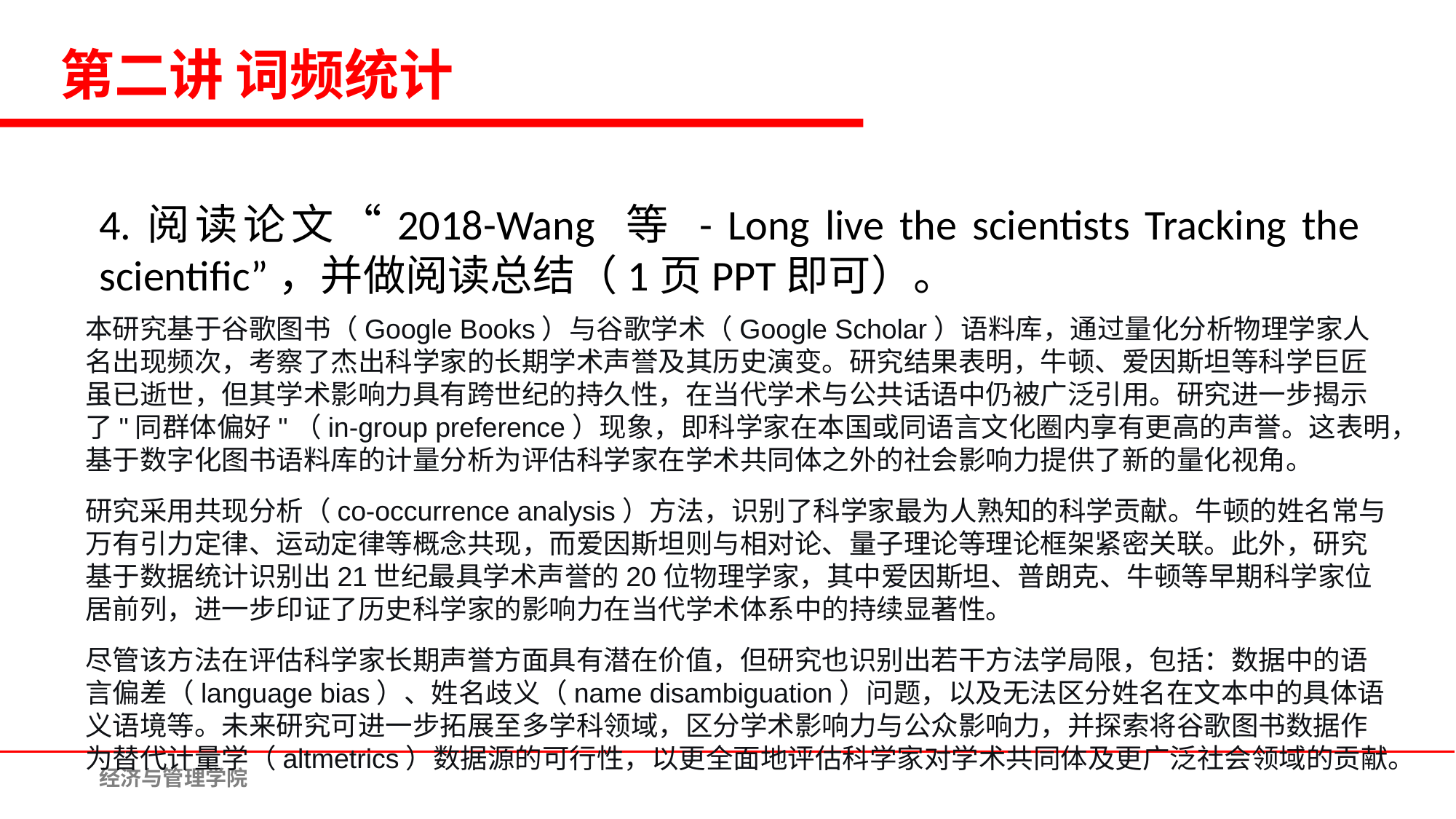

第二讲 词频统计
4.阅读论文“2018-Wang 等 - Long live the scientists Tracking the scientific”，并做阅读总结（1页PPT即可）。
本研究基于谷歌图书（Google Books）与谷歌学术（Google Scholar）语料库，通过量化分析物理学家人名出现频次，考察了杰出科学家的长期学术声誉及其历史演变。研究结果表明，牛顿、爱因斯坦等科学巨匠虽已逝世，但其学术影响力具有跨世纪的持久性，在当代学术与公共话语中仍被广泛引用。研究进一步揭示了"同群体偏好"（in-group preference）现象，即科学家在本国或同语言文化圈内享有更高的声誉。这表明，基于数字化图书语料库的计量分析为评估科学家在学术共同体之外的社会影响力提供了新的量化视角。
研究采用共现分析（co-occurrence analysis）方法，识别了科学家最为人熟知的科学贡献。牛顿的姓名常与万有引力定律、运动定律等概念共现，而爱因斯坦则与相对论、量子理论等理论框架紧密关联。此外，研究基于数据统计识别出21世纪最具学术声誉的20位物理学家，其中爱因斯坦、普朗克、牛顿等早期科学家位居前列，进一步印证了历史科学家的影响力在当代学术体系中的持续显著性。
尽管该方法在评估科学家长期声誉方面具有潜在价值，但研究也识别出若干方法学局限，包括：数据中的语言偏差（language bias）、姓名歧义（name disambiguation）问题，以及无法区分姓名在文本中的具体语义语境等。未来研究可进一步拓展至多学科领域，区分学术影响力与公众影响力，并探索将谷歌图书数据作为替代计量学（altmetrics）数据源的可行性，以更全面地评估科学家对学术共同体及更广泛社会领域的贡献。